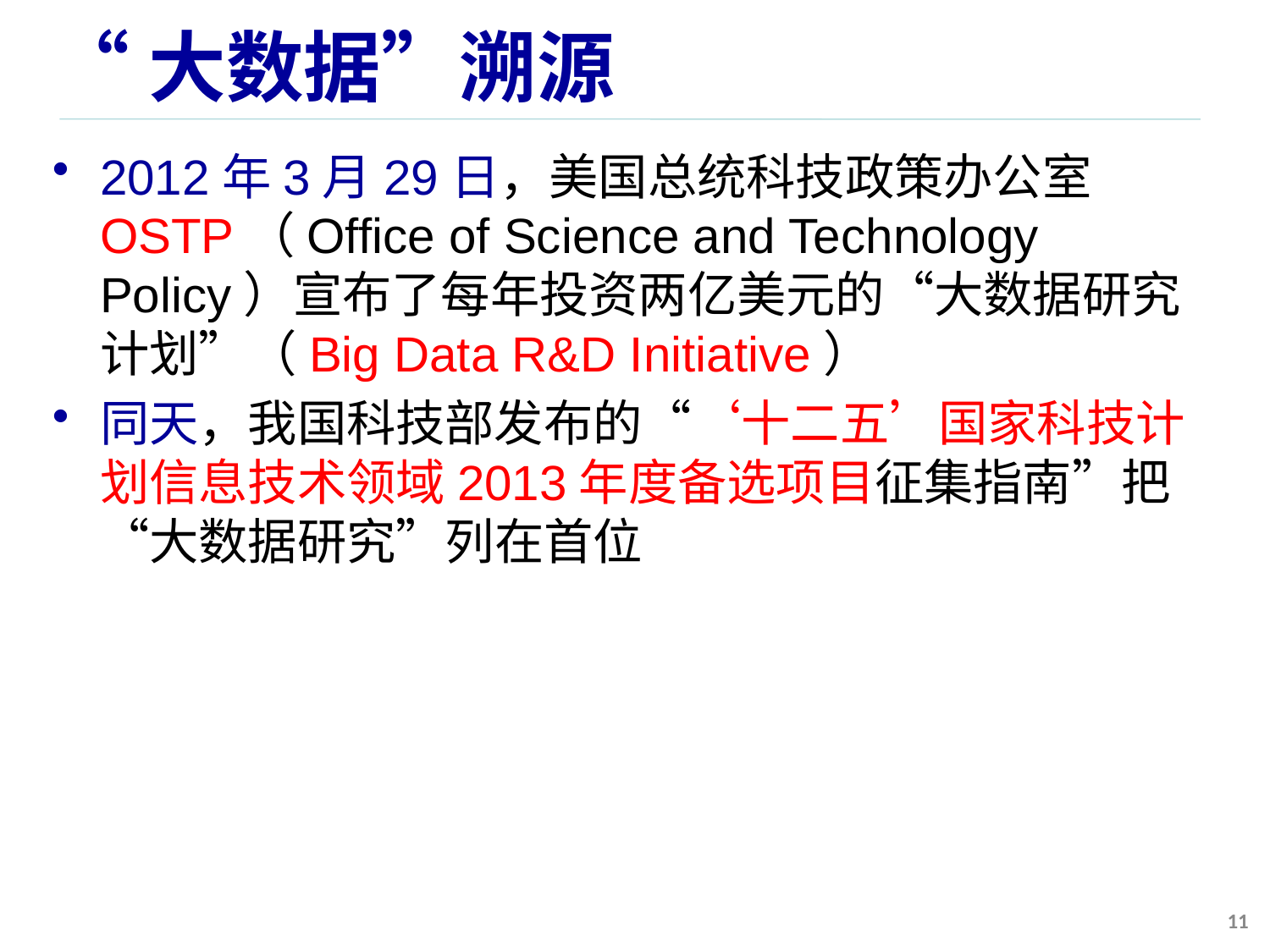

# “大数据”溯源
2012年3月29日，美国总统科技政策办公室OSTP（Office of Science and Technology Policy）宣布了每年投资两亿美元的“大数据研究计划”（Big Data R&D Initiative）
同天，我国科技部发布的“‘十二五’国家科技计划信息技术领域2013年度备选项目征集指南”把“大数据研究”列在首位
11